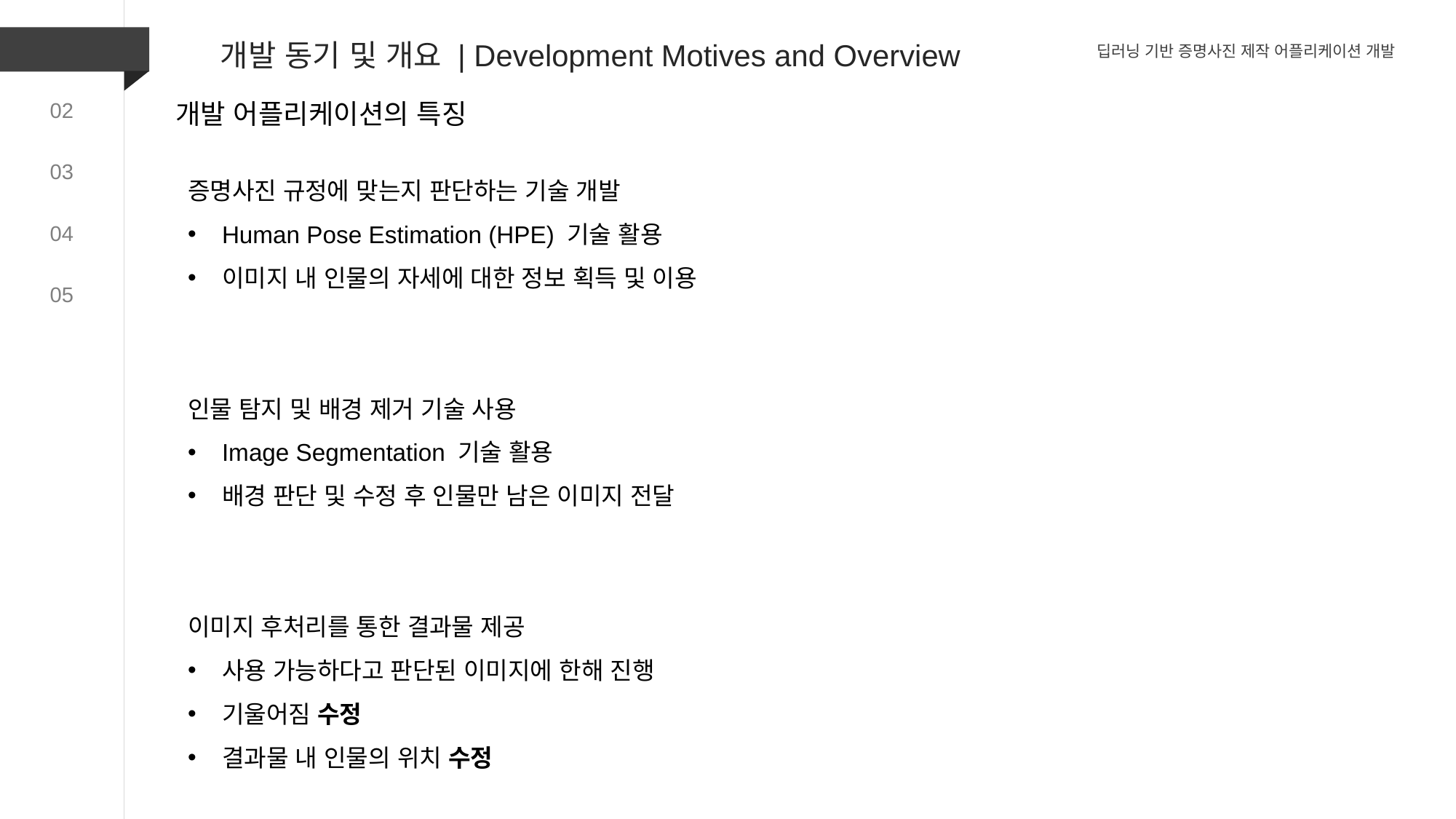

01
개발 동기 및 개요 | Development Motives and Overview
딥러닝 기반 증명사진 제작 어플리케이션 개발

개발 어플리케이션의 특징
02
03
증명사진 규정에 맞는지 판단하는 기술 개발
Human Pose Estimation (HPE) 기술 활용
이미지 내 인물의 자세에 대한 정보 획득 및 이용

인물 탐지 및 배경 제거 기술 사용
Image Segmentation 기술 활용
배경 판단 및 수정 후 인물만 남은 이미지 전달

이미지 후처리를 통한 결과물 제공
사용 가능하다고 판단된 이미지에 한해 진행
기울어짐 수정
결과물 내 인물의 위치 수정
04
05